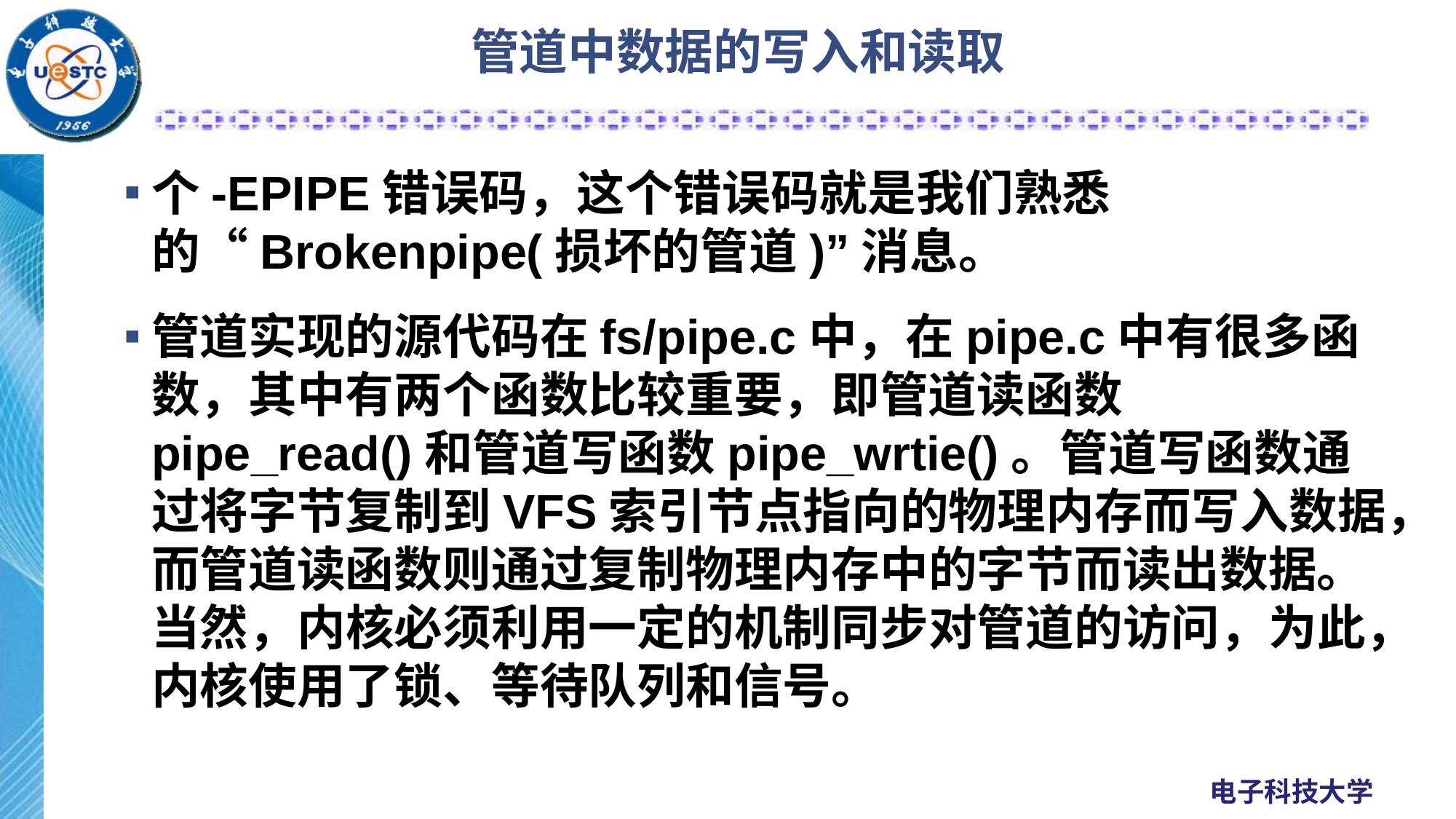

# 管道中数据的写入和读取
个-EPIPE错误码，这个错误码就是我们熟悉的“Brokenpipe(损坏的管道)”消息。
管道实现的源代码在fs/pipe.c中，在pipe.c中有很多函数，其中有两个函数比较重要，即管道读函数pipe_read()和管道写函数pipe_wrtie()。管道写函数通过将字节复制到VFS索引节点指向的物理内存而写入数据，而管道读函数则通过复制物理内存中的字节而读出数据。当然，内核必须利用一定的机制同步对管道的访问，为此，内核使用了锁、等待队列和信号。